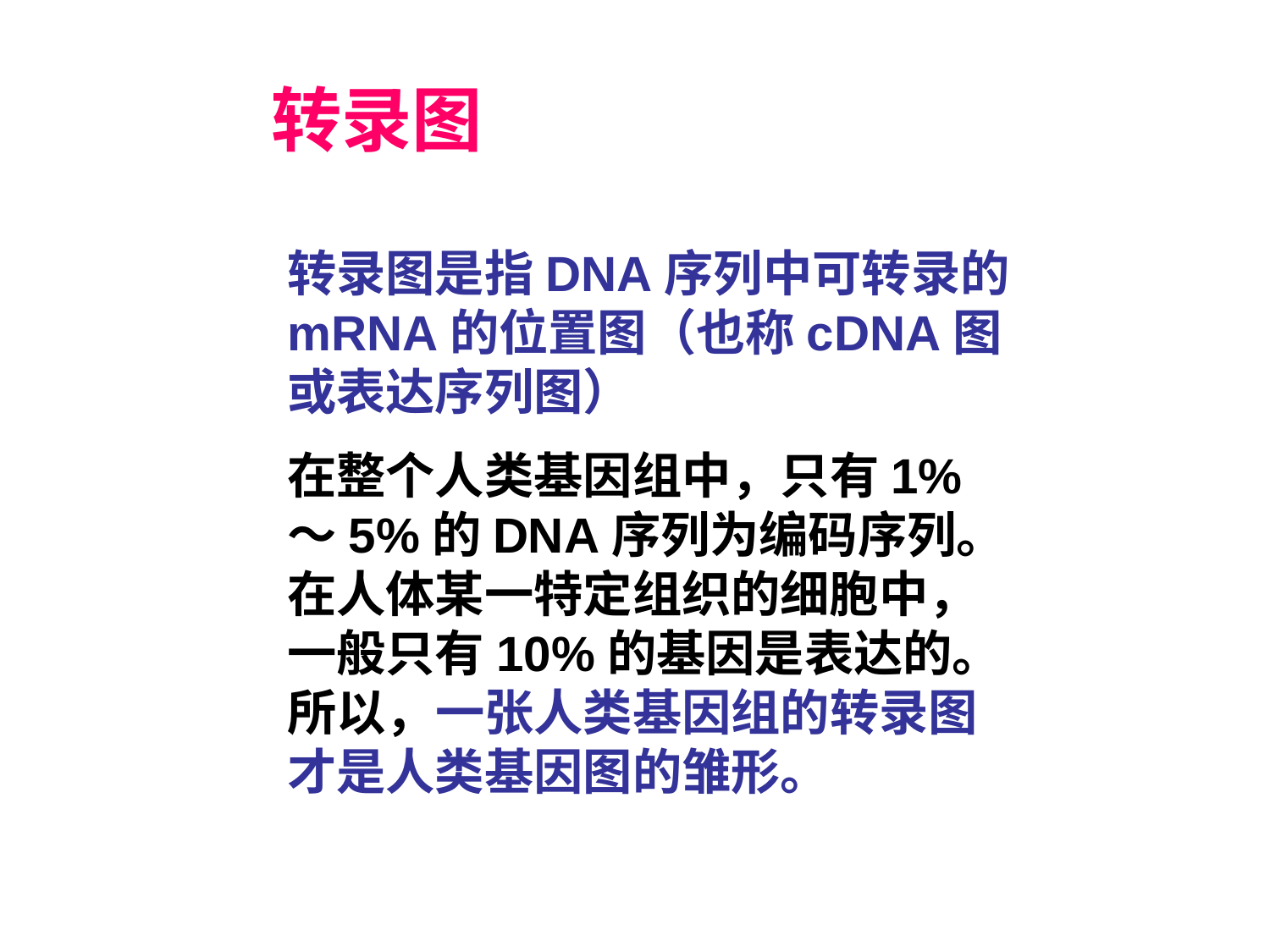

转录图
转录图是指DNA序列中可转录的mRNA的位置图（也称cDNA图或表达序列图）
在整个人类基因组中，只有1%～5%的DNA序列为编码序列。在人体某一特定组织的细胞中，一般只有10%的基因是表达的。所以，一张人类基因组的转录图才是人类基因图的雏形。